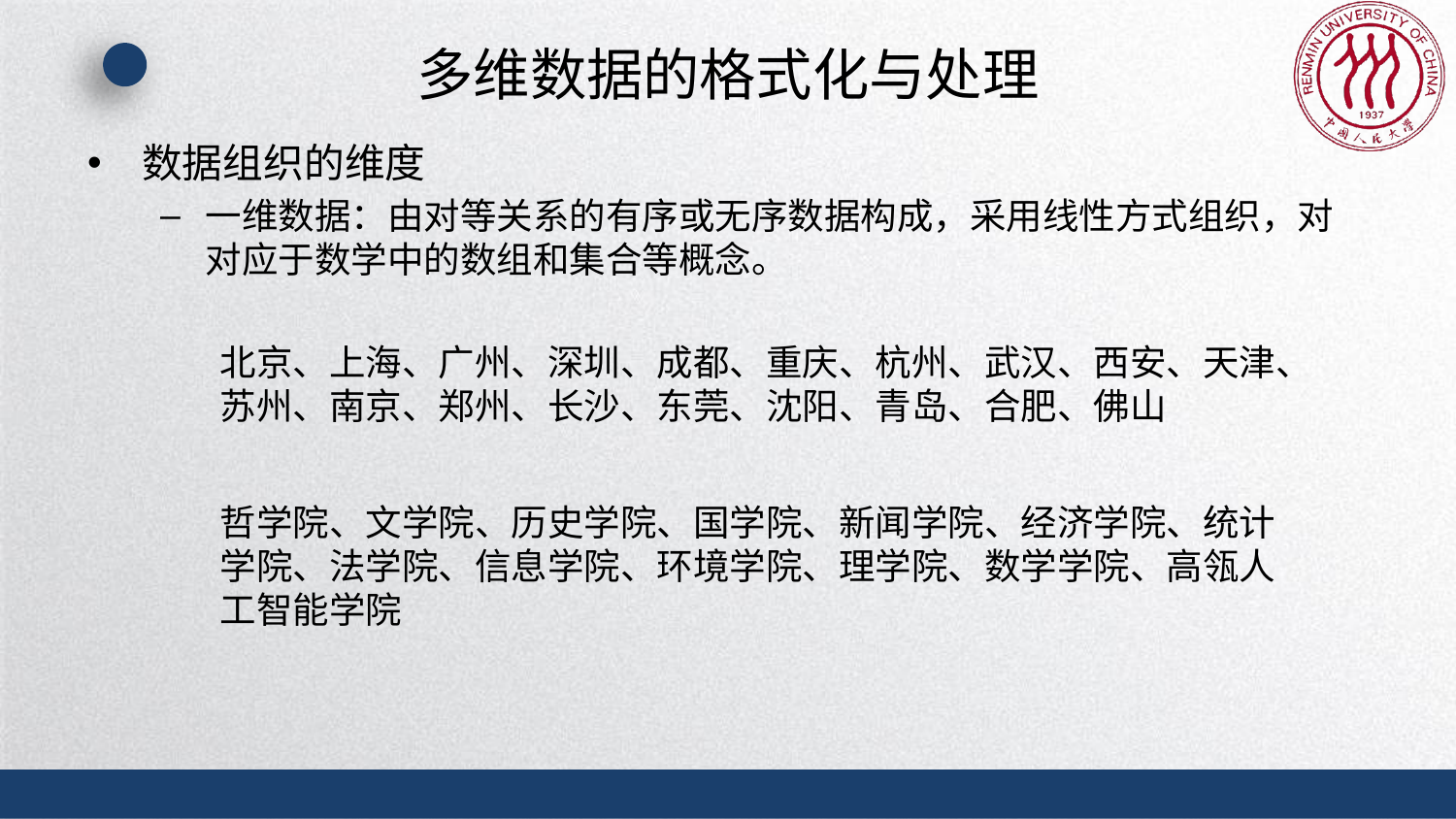

# 多维数据的格式化与处理
数据组织的维度
一维数据：由对等关系的有序或无序数据构成，采用线性方式组织，对对应于数学中的数组和集合等概念。

北京、上海、广州、深圳、成都、重庆、杭州、武汉、西安、天津、苏州、南京、郑州、长沙、东莞、沈阳、青岛、合肥、佛山
哲学院、文学院、历史学院、国学院、新闻学院、经济学院、统计学院、法学院、信息学院、环境学院、理学院、数学学院、高瓴人工智能学院